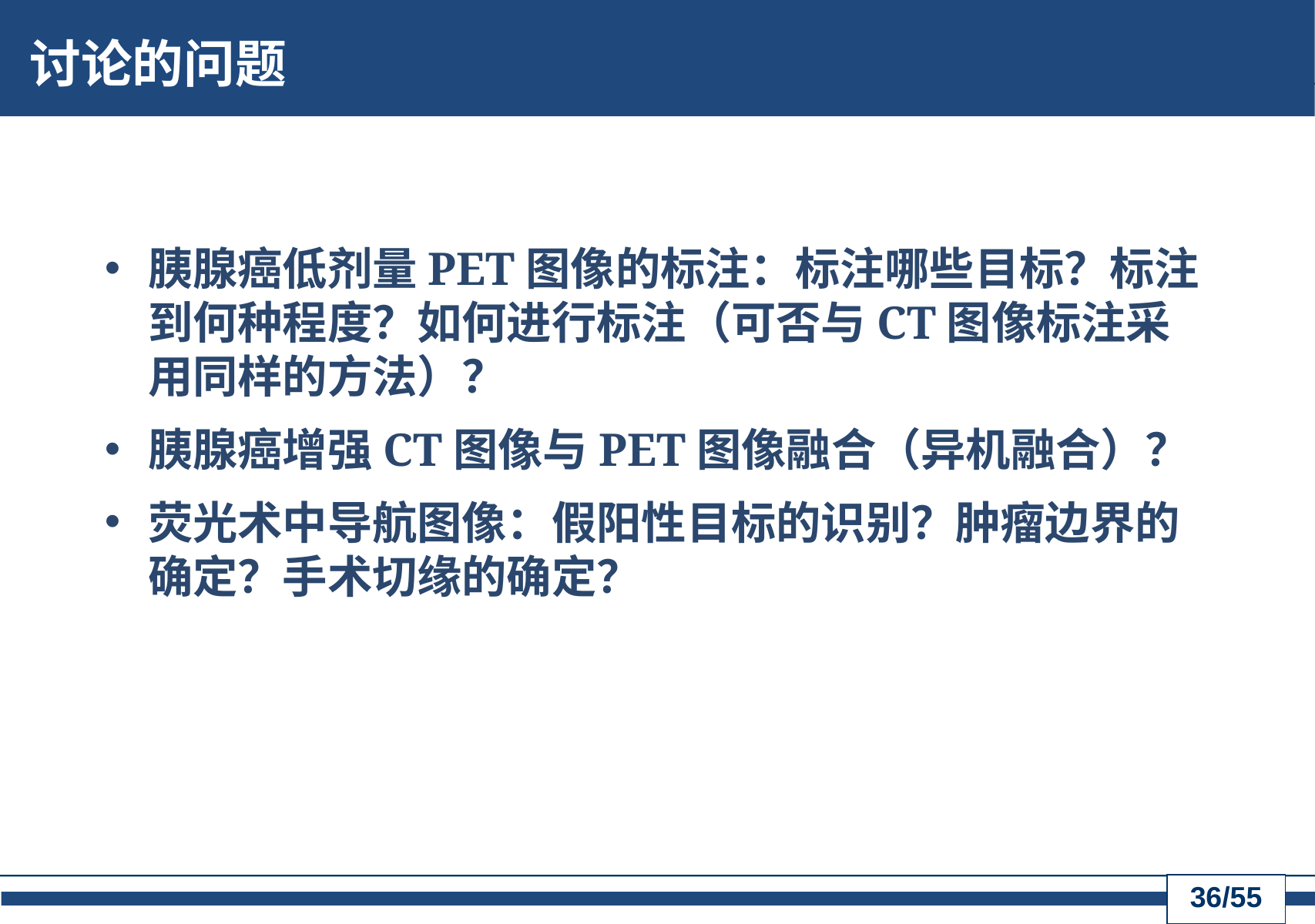

讨论的问题
胰腺癌低剂量PET图像的标注：标注哪些目标？标注到何种程度？如何进行标注（可否与CT图像标注采用同样的方法）？
胰腺癌增强CT图像与PET图像融合（异机融合）？
荧光术中导航图像：假阳性目标的识别？肿瘤边界的确定？手术切缘的确定？